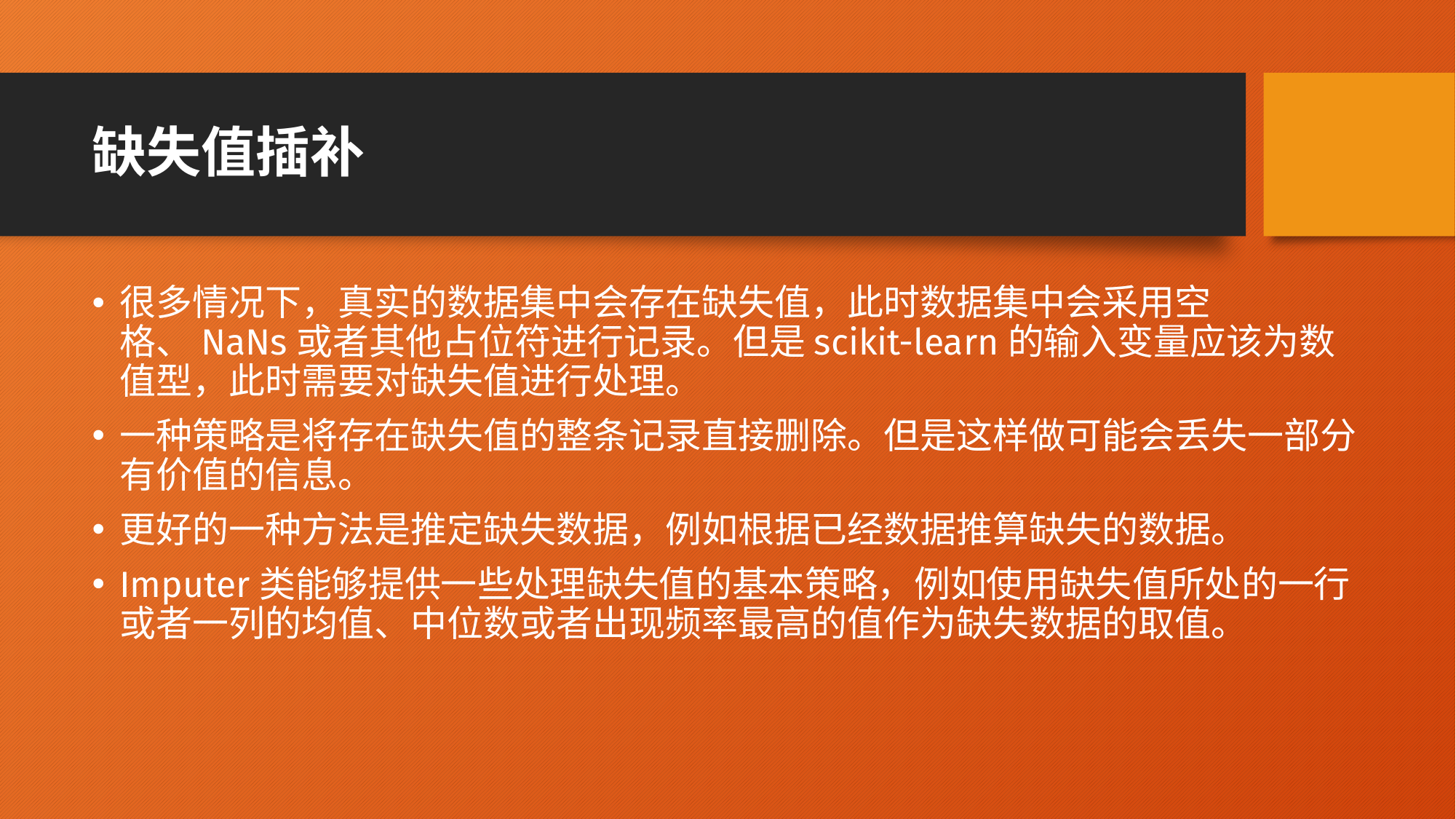

# 缺失值插补
很多情况下，真实的数据集中会存在缺失值，此时数据集中会采用空格、NaNs或者其他占位符进行记录。但是scikit-learn的输入变量应该为数值型，此时需要对缺失值进行处理。
一种策略是将存在缺失值的整条记录直接删除。但是这样做可能会丢失一部分有价值的信息。
更好的一种方法是推定缺失数据，例如根据已经数据推算缺失的数据。
Imputer类能够提供一些处理缺失值的基本策略，例如使用缺失值所处的一行或者一列的均值、中位数或者出现频率最高的值作为缺失数据的取值。